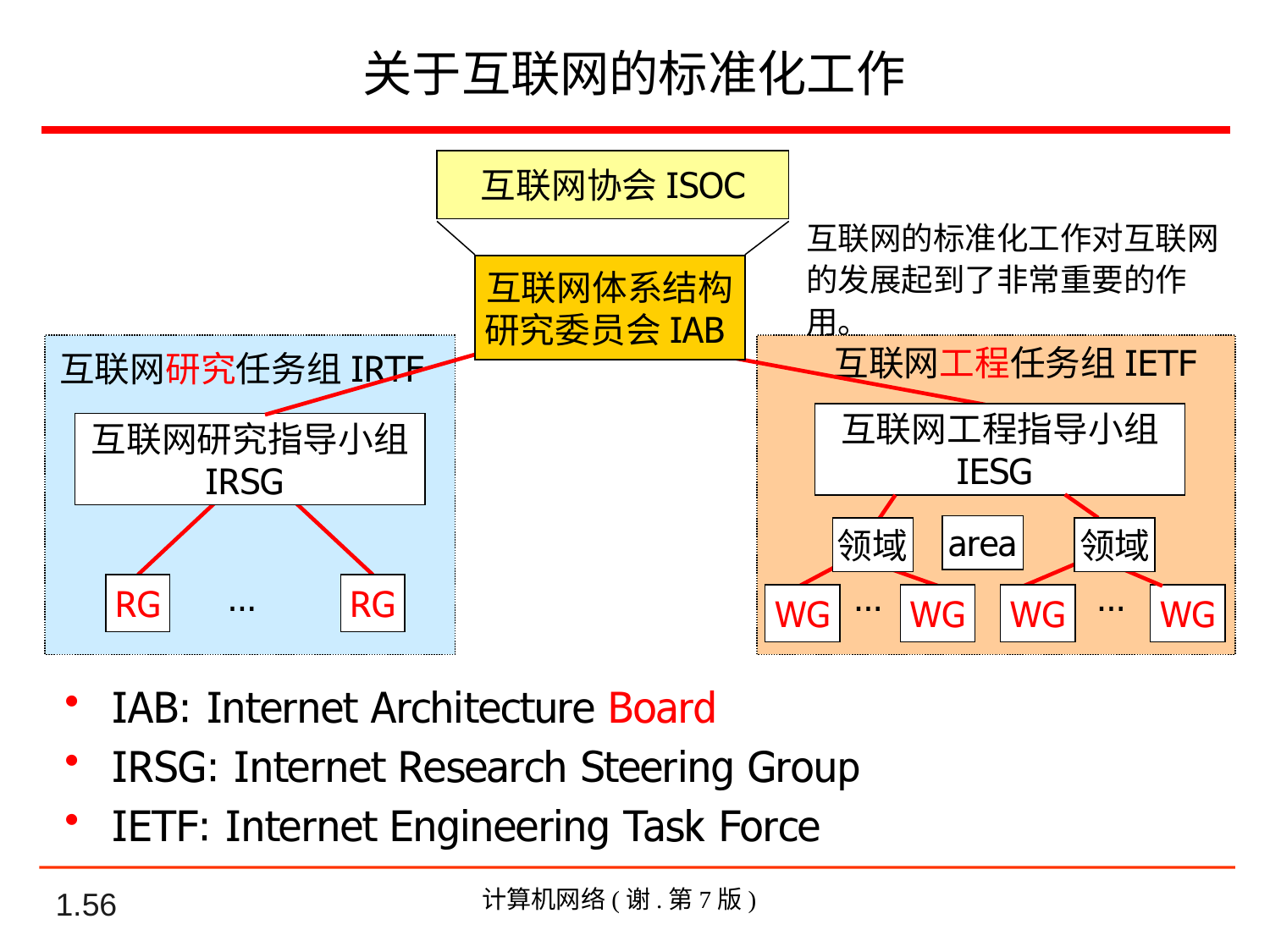

# 关于互联网的标准化工作
互联网协会ISOC
互联网的标准化工作对互联网的发展起到了非常重要的作用。

互联网体系结构
研究委员会IAB
互联网工程任务组IETF

互联网研究任务组IRTF

互联网工程指导小组
IESG
互联网研究指导小组
IRSG

…
area
领域
领域

…
…
…
RG
RG
WG
WG
WG
WG
IAB: Internet Architecture Board
IRSG: Internet Research Steering Group
IETF: Internet Engineering Task Force